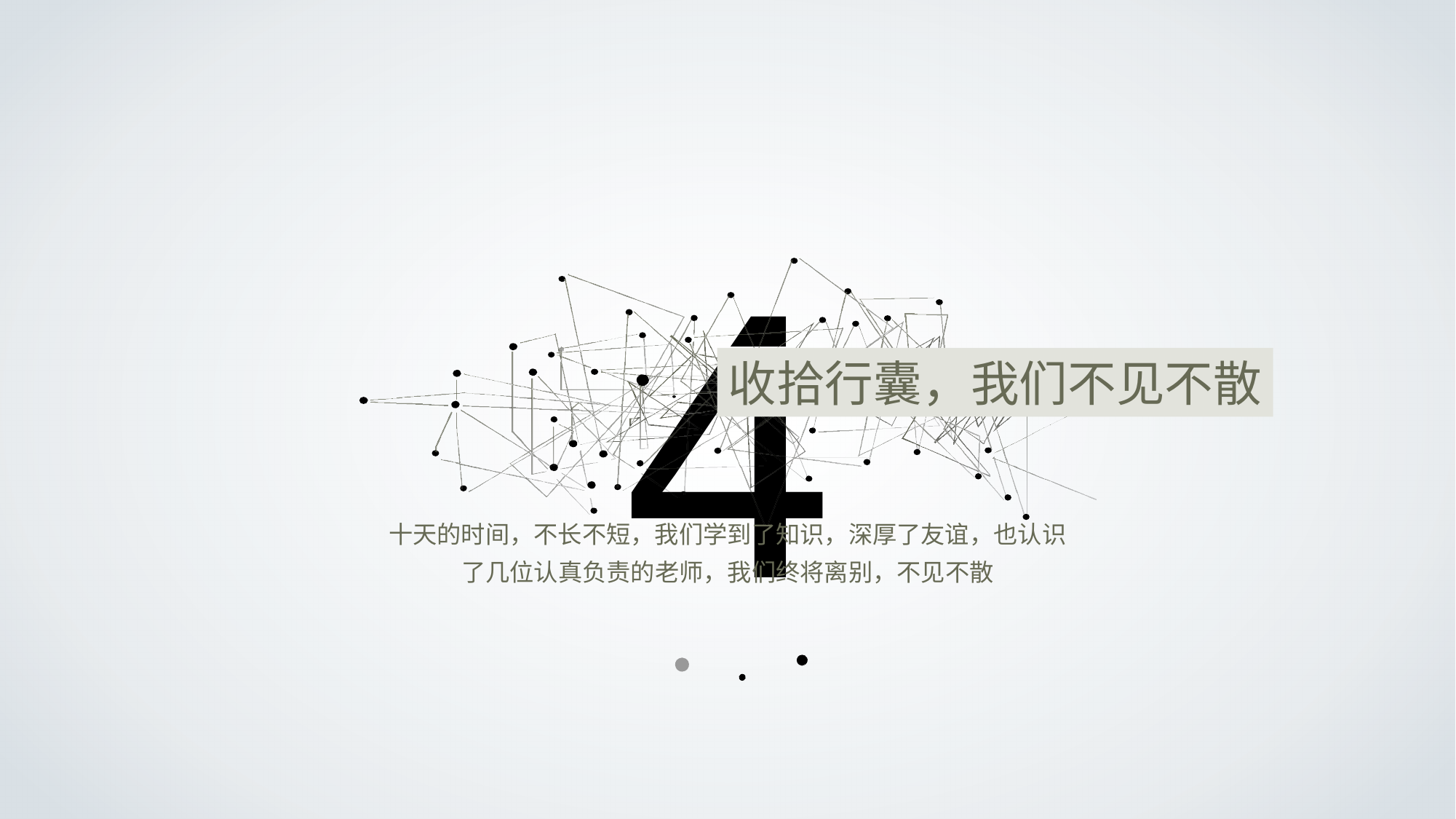

4

收拾行囊，我们不见不散
十天的时间，不长不短，我们学到了知识，深厚了友谊，也认识了几位认真负责的老师，我们终将离别，不见不散